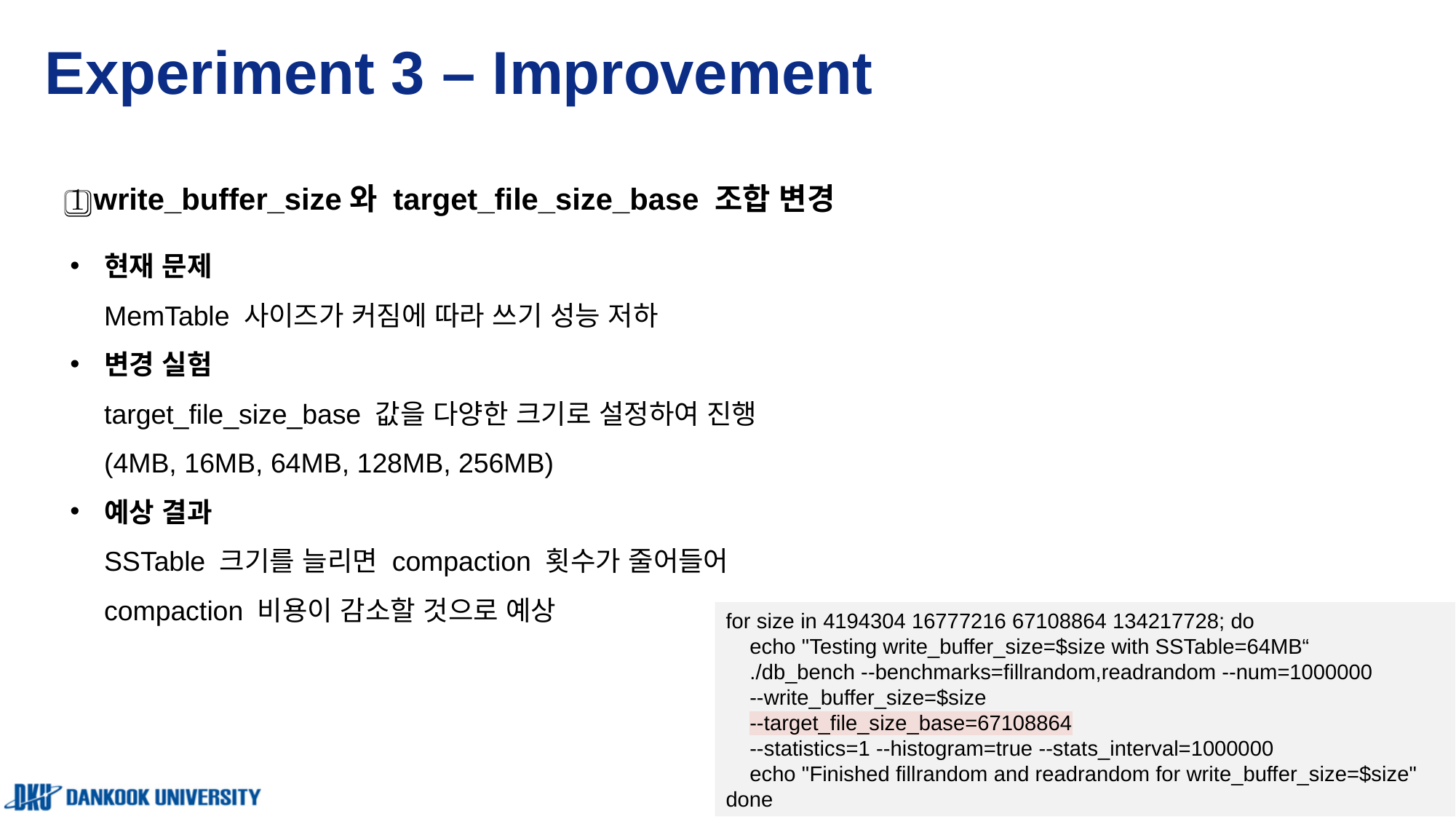

# Experiment 3 – Improvement
1️⃣ write_buffer_size와 target_file_size_base 조합 변경

현재 문제
MemTable 사이즈가 커짐에 따라 쓰기 성능 저하
변경 실험
target_file_size_base 값을 다양한 크기로 설정하여 진행
(4MB, 16MB, 64MB, 128MB, 256MB)
예상 결과
SSTable 크기를 늘리면 compaction 횟수가 줄어들어
compaction 비용이 감소할 것으로 예상
for size in 4194304 16777216 67108864 134217728; do
    echo "Testing write_buffer_size=$size with SSTable=64MB“
    ./db_bench --benchmarks=fillrandom,readrandom --num=1000000
    --write_buffer_size=$size
    --target_file_size_base=67108864
    --statistics=1 --histogram=true --stats_interval=1000000
    echo "Finished fillrandom and readrandom for write_buffer_size=$size"
done
21